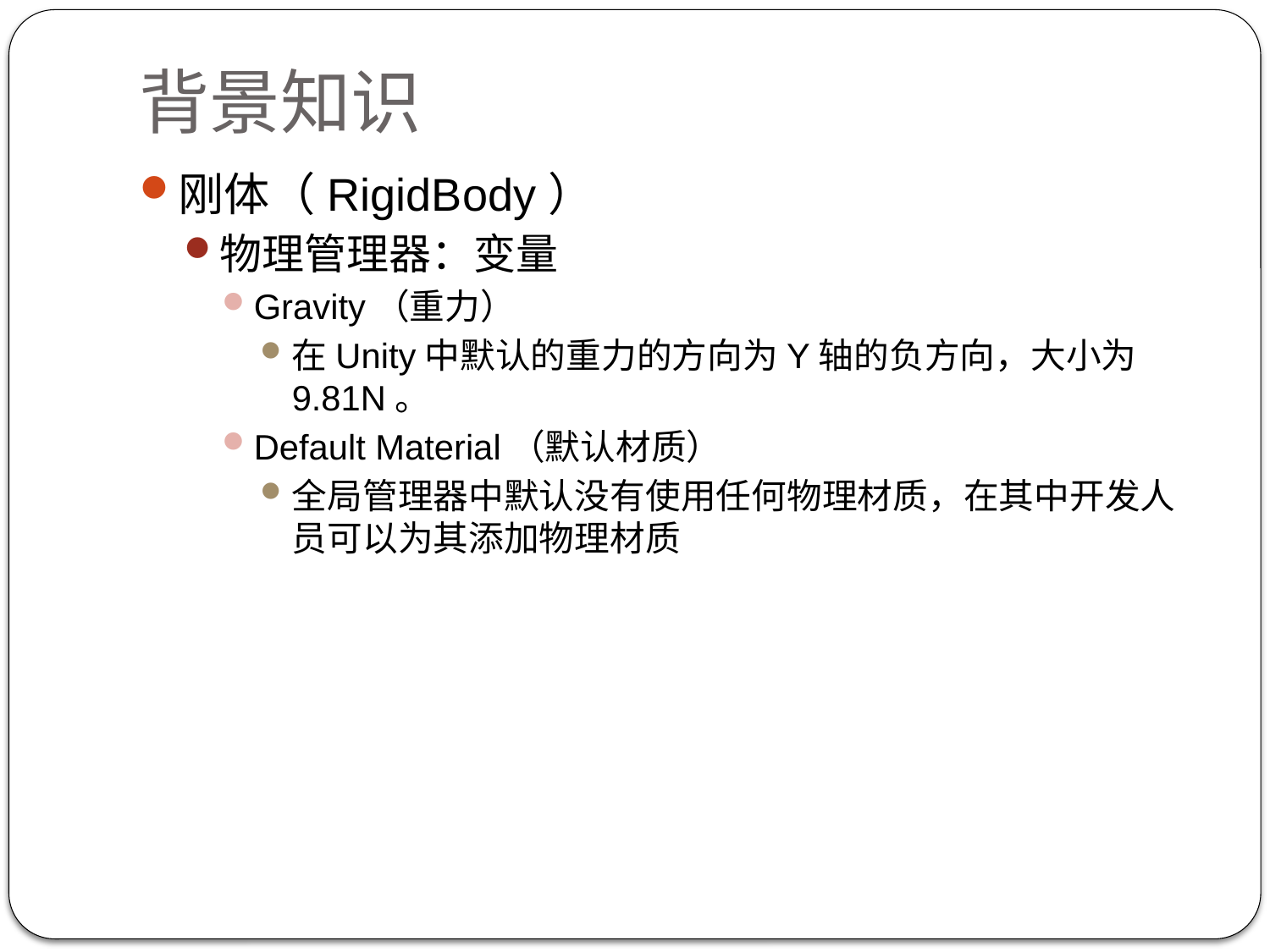

# 背景知识
刚体（RigidBody）
物理管理器：变量
Gravity（重力）
在Unity中默认的重力的方向为Y轴的负方向，大小为9.81N。
Default Material（默认材质）
全局管理器中默认没有使用任何物理材质，在其中开发人员可以为其添加物理材质